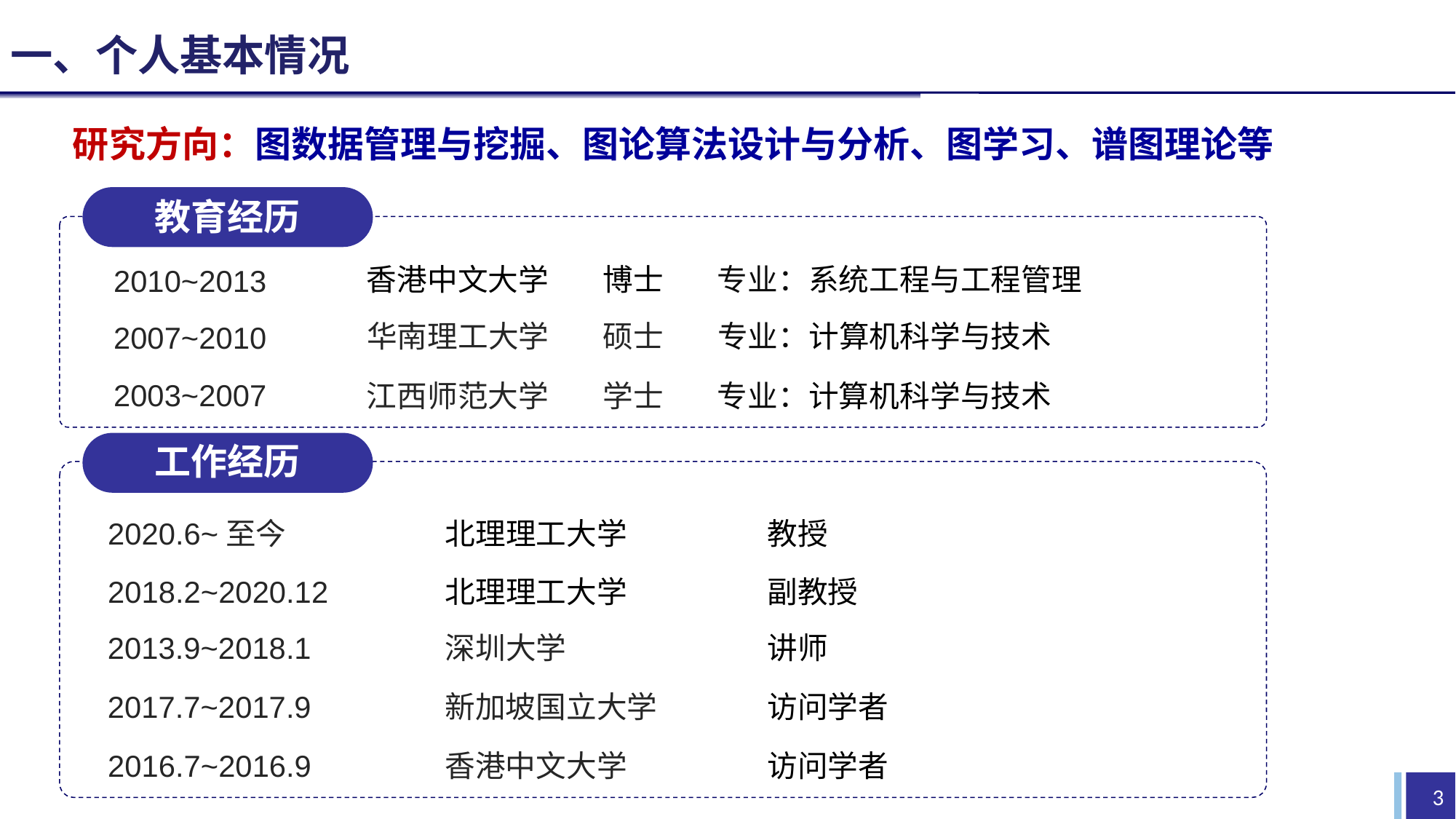

一、个人基本情况
研究方向：图数据管理与挖掘、图论算法设计与分析、图学习、谱图理论等

教育经历

香港中文大学        博士        专业：系统工程与工程管理
2010~2013
华南理工大学        硕士        专业：计算机科学与技术
2007~2010
2003~2007
江西师范大学        学士        专业：计算机科学与技术
工作经历

北理理工大学
教授
2020.6~至今
2018.2~2020.12
北理理工大学
副教授
深圳大学
讲师
2013.9~2018.1
2017.7~2017.9
新加坡国立大学
访问学者
2016.7~2016.9
香港中文大学
访问学者
3